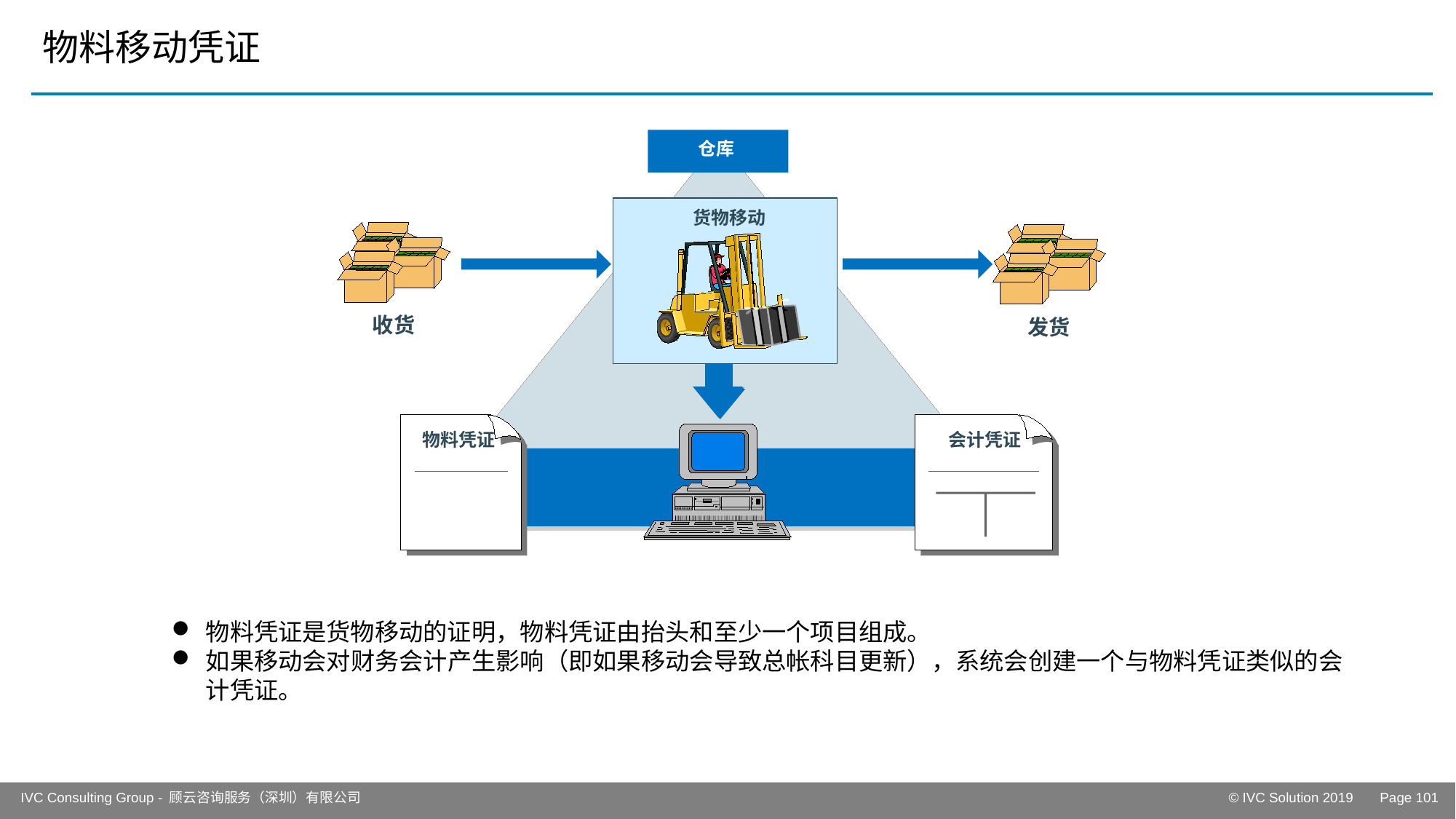

# 物料移动凭证

仓库

货物移动

收货

发货

会计凭证
物料凭证

物料凭证是货物移动的证明，物料凭证由抬头和至少一个项目组成。
如果移动会对财务会计产生影响（即如果移动会导致总帐科目更新），系统会创建一个与物料凭证类似的会计凭证。